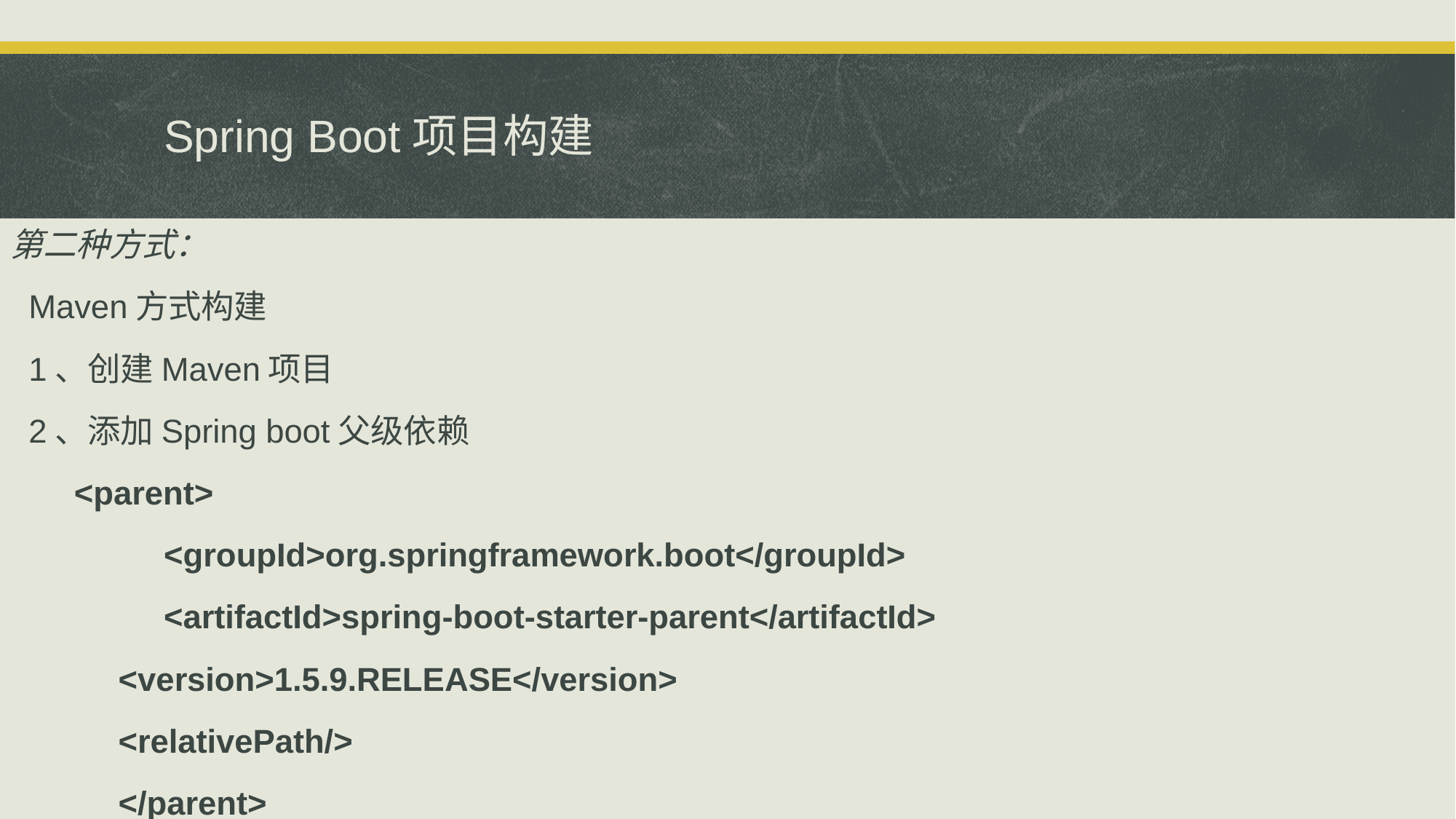

# Spring Boot项目构建
第二种方式：
  Maven方式构建
  1、创建Maven项目
  2、添加Spring boot父级依赖
       <parent>
	     <groupId>org.springframework.boot</groupId>
	     <artifactId>spring-boot-starter-parent</artifactId>
		<version>1.5.9.RELEASE</version>
		<relativePath/>
	</parent>